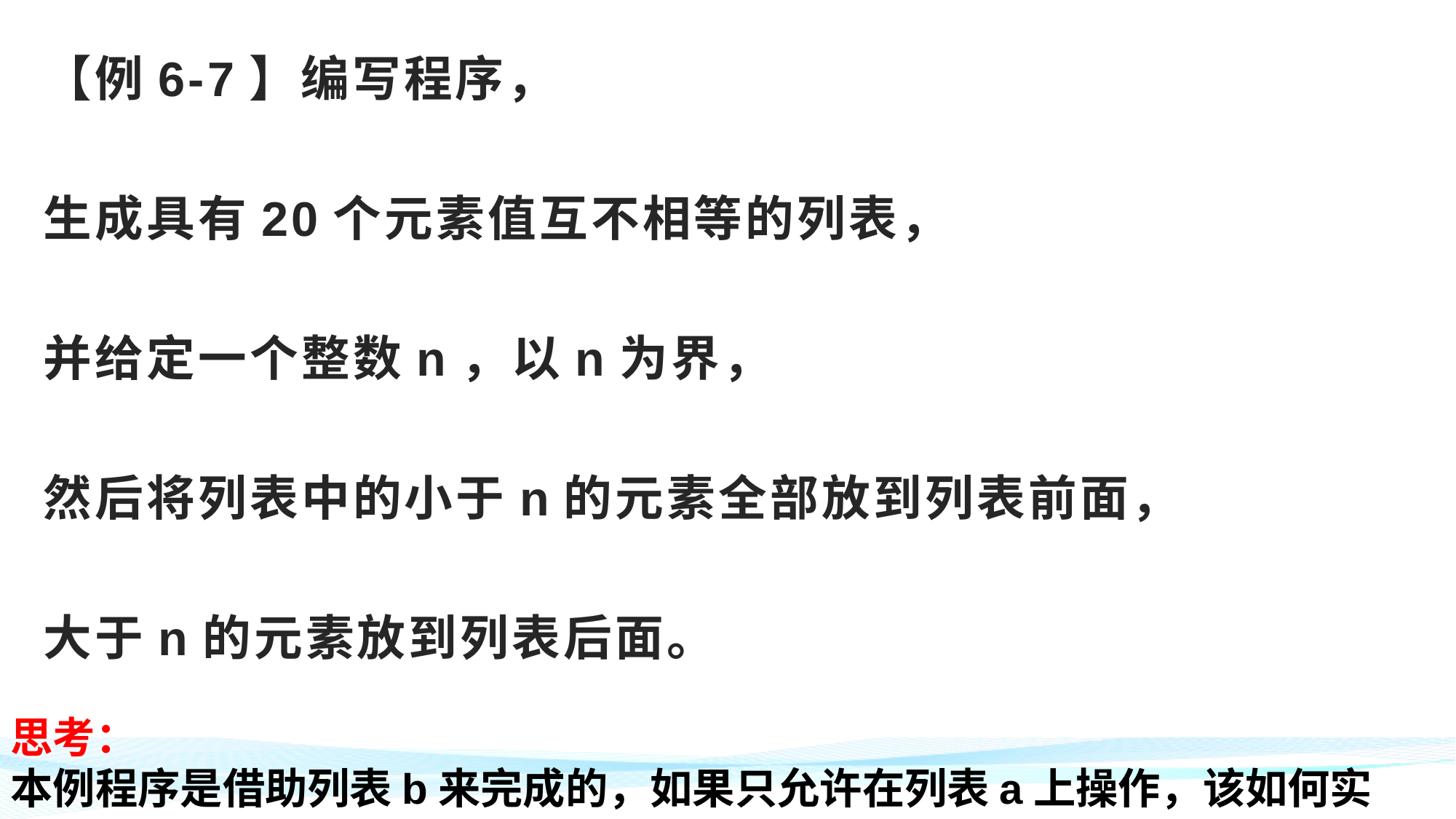

# 【例6-7】编写程序， 生成具有20个元素值互不相等的列表， 并给定一个整数n，以n为界， 然后将列表中的小于n的元素全部放到列表前面， 大于n的元素放到列表后面。
思考：
本例程序是借助列表b来完成的，如果只允许在列表a上操作，该如何实现？
85